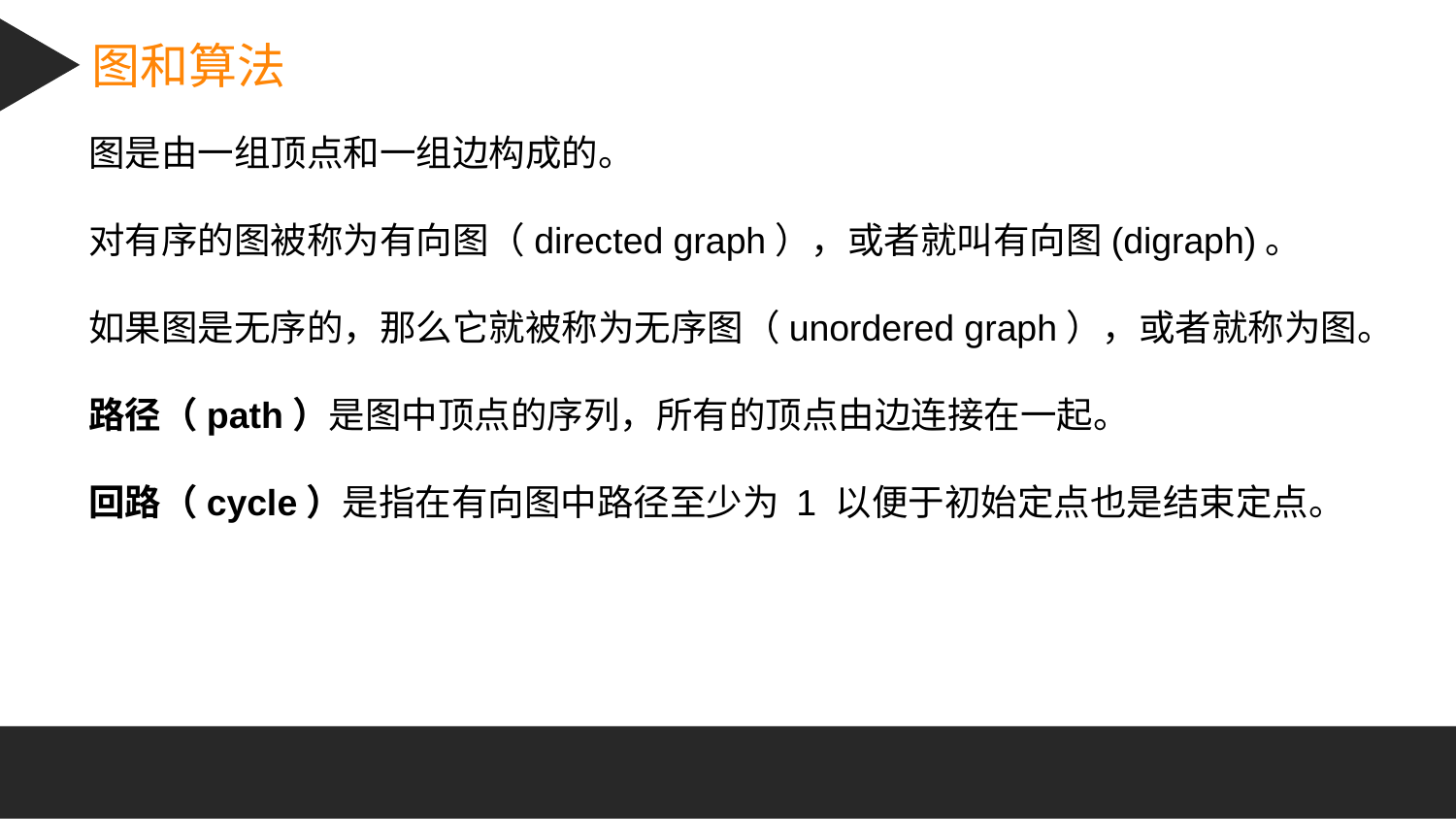

图和算法
图是由一组顶点和一组边构成的。

对有序的图被称为有向图（directed graph），或者就叫有向图(digraph)。

如果图是无序的，那么它就被称为无序图（unordered graph），或者就称为图。

路径（path）是图中顶点的序列，所有的顶点由边连接在一起。

回路（cycle）是指在有向图中路径至少为 1 以便于初始定点也是结束定点。